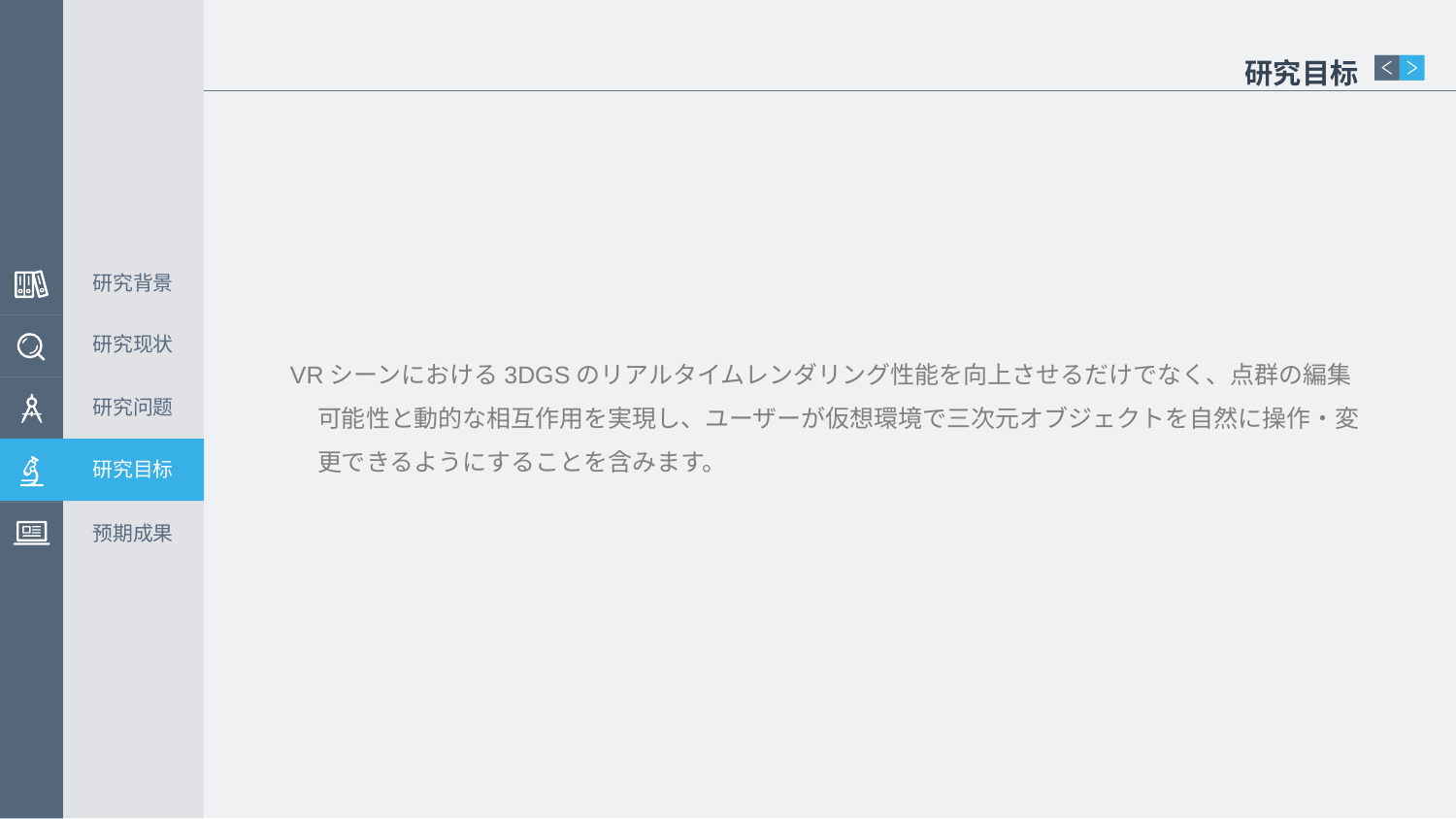

研究目标

研究背景

VRシーンにおける3DGSのリアルタイムレンダリング性能を向上させるだけでなく、点群の編集可能性と動的な相互作用を実現し、ユーザーが仮想環境で三次元オブジェクトを自然に操作・変更できるようにすることを含みます。
研究现状

研究问题

研究目标

预期成果